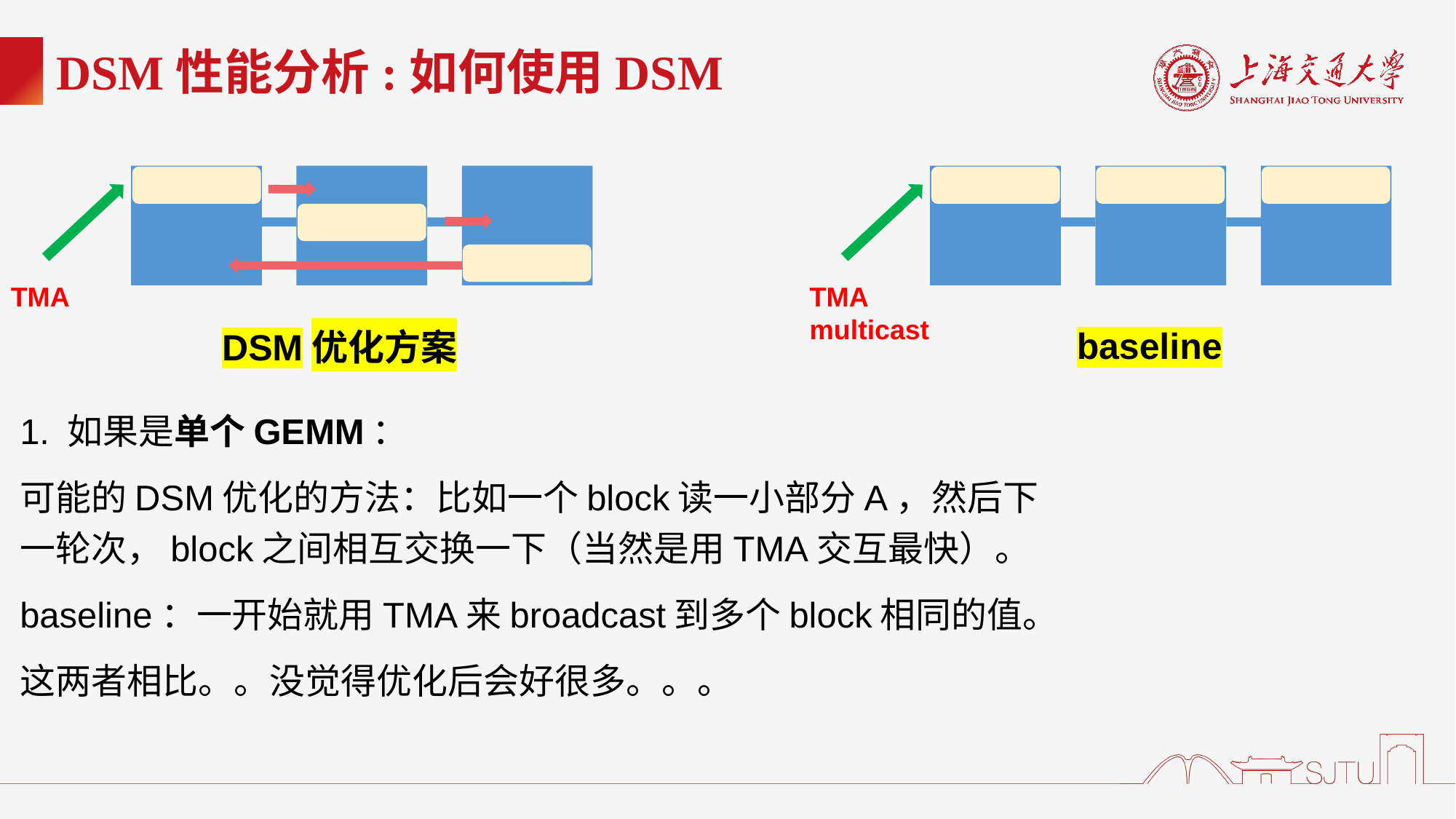

# DSM性能分析:如何使用DSM

TMA

TMA multicast
baseline
DSM优化方案
1. 如果是单个GEMM：
可能的DSM优化的方法：比如一个block读一小部分A，然后下一轮次，block之间相互交换一下（当然是用TMA交互最快）。
baseline：一开始就用TMA来broadcast到多个block相同的值。
这两者相比。。没觉得优化后会好很多。。。